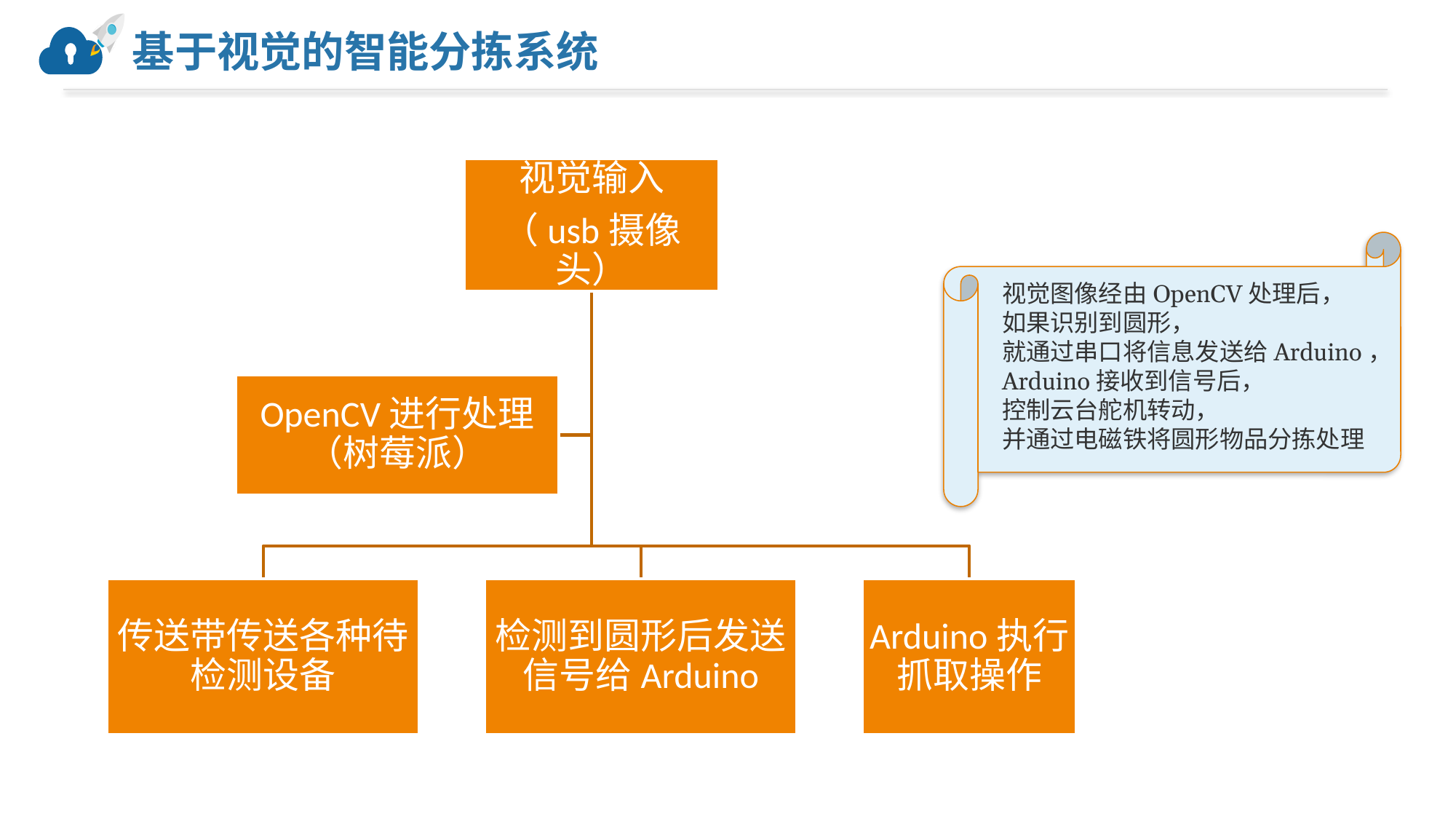

# 基于视觉的智能分拣系统
视觉输入
（usb摄像头）
传送带传送各种待检测设备
检测到圆形后发送信号给Arduino
Arduino执行抓取操作
OpenCV进行处理（树莓派）

视觉图像经由OpenCV处理后，
如果识别到圆形，
就通过串口将信息发送给Arduino，
Arduino接收到信号后，
控制云台舵机转动，
并通过电磁铁将圆形物品分拣处理